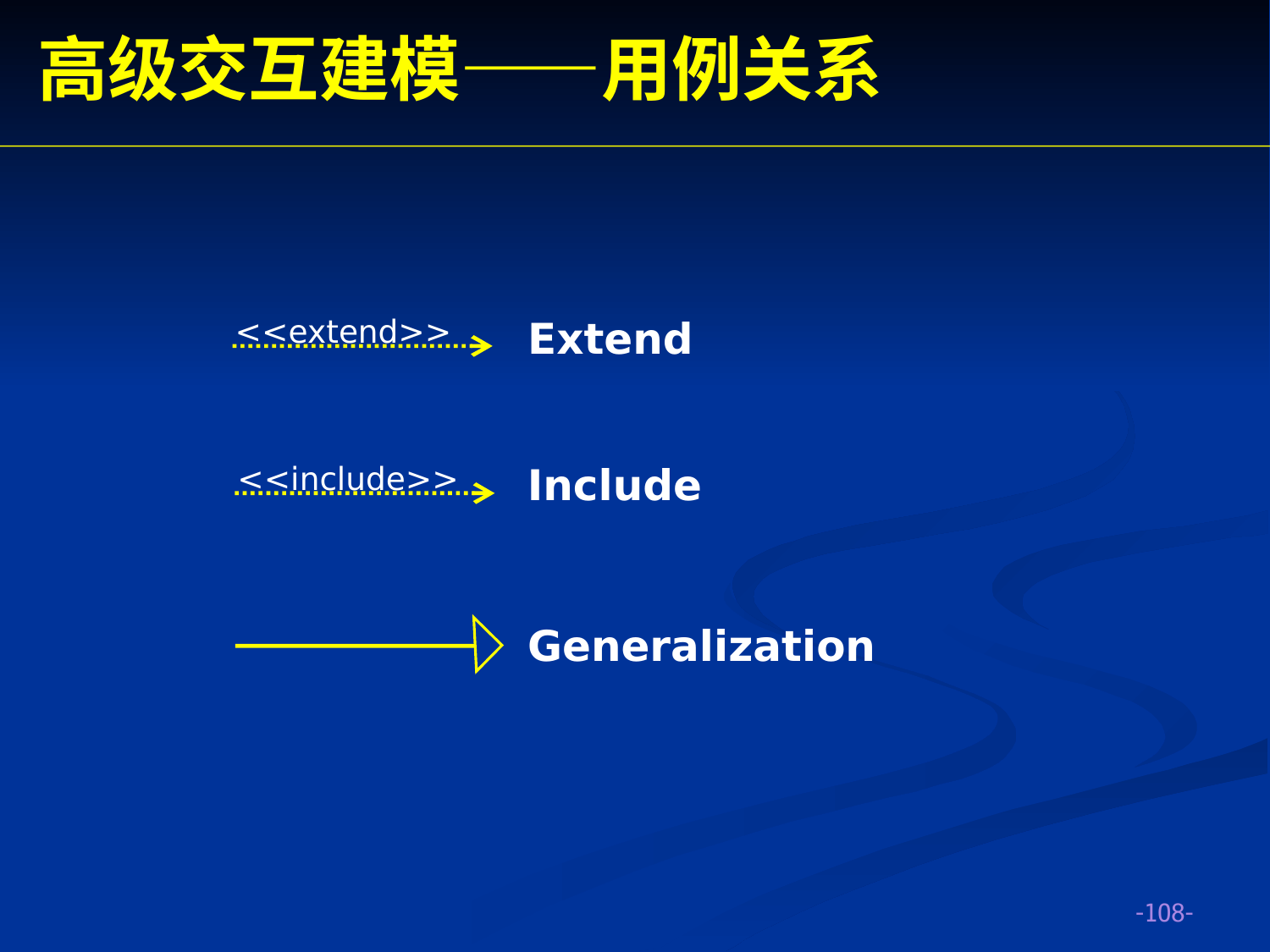

高级交互建模——用例关系

<<extend>>

Extend
<<include>>

Include
Generalization

-108-